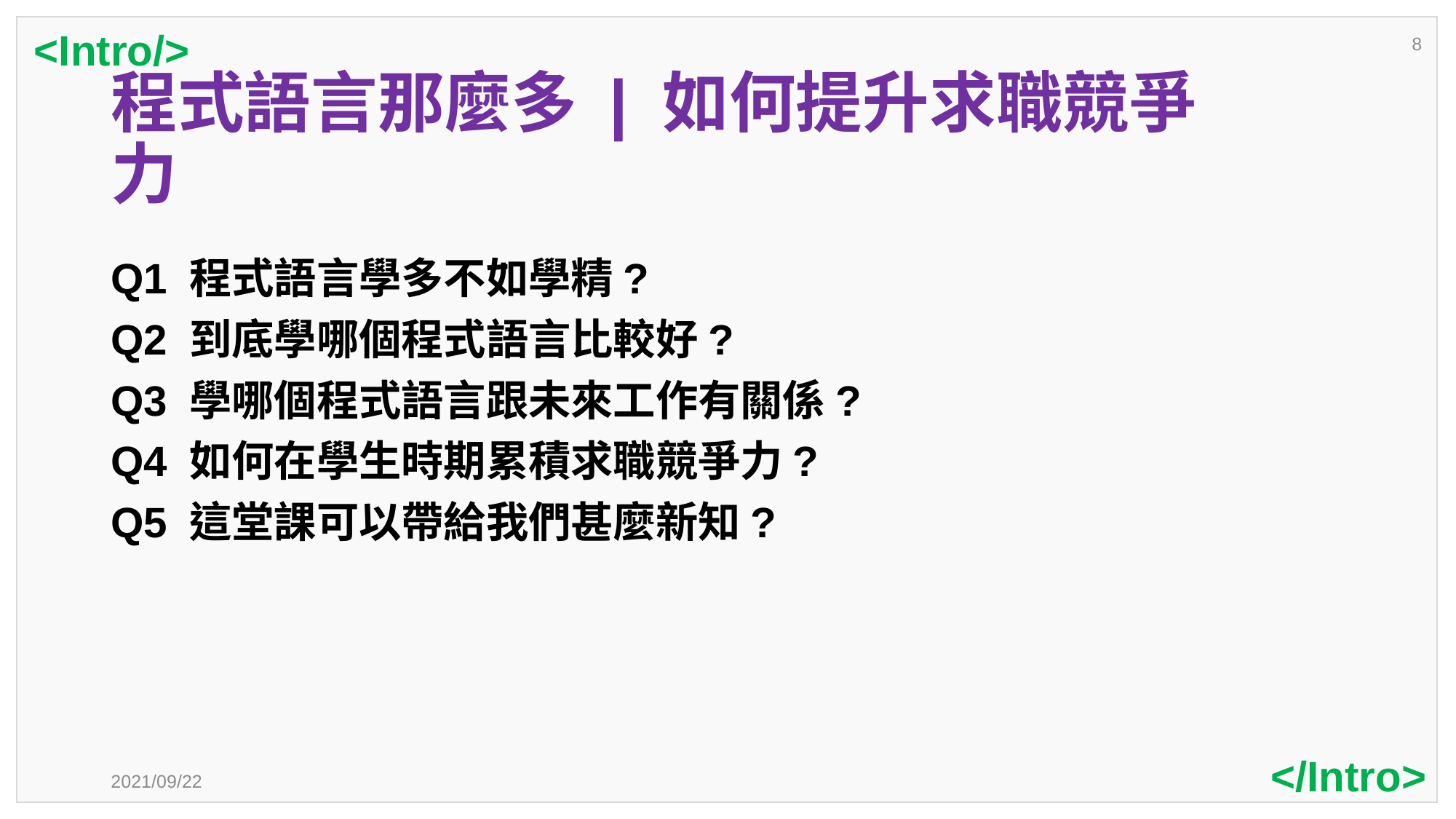

<Intro/>
8
# 程式語言那麼多 | 如何提升求職競爭力
Q1 程式語言學多不如學精?
Q2 到底學哪個程式語言比較好?
Q3 學哪個程式語言跟未來工作有關係?
Q4 如何在學生時期累積求職競爭力?
Q5 這堂課可以帶給我們甚麼新知?
</Intro>
2021/09/22